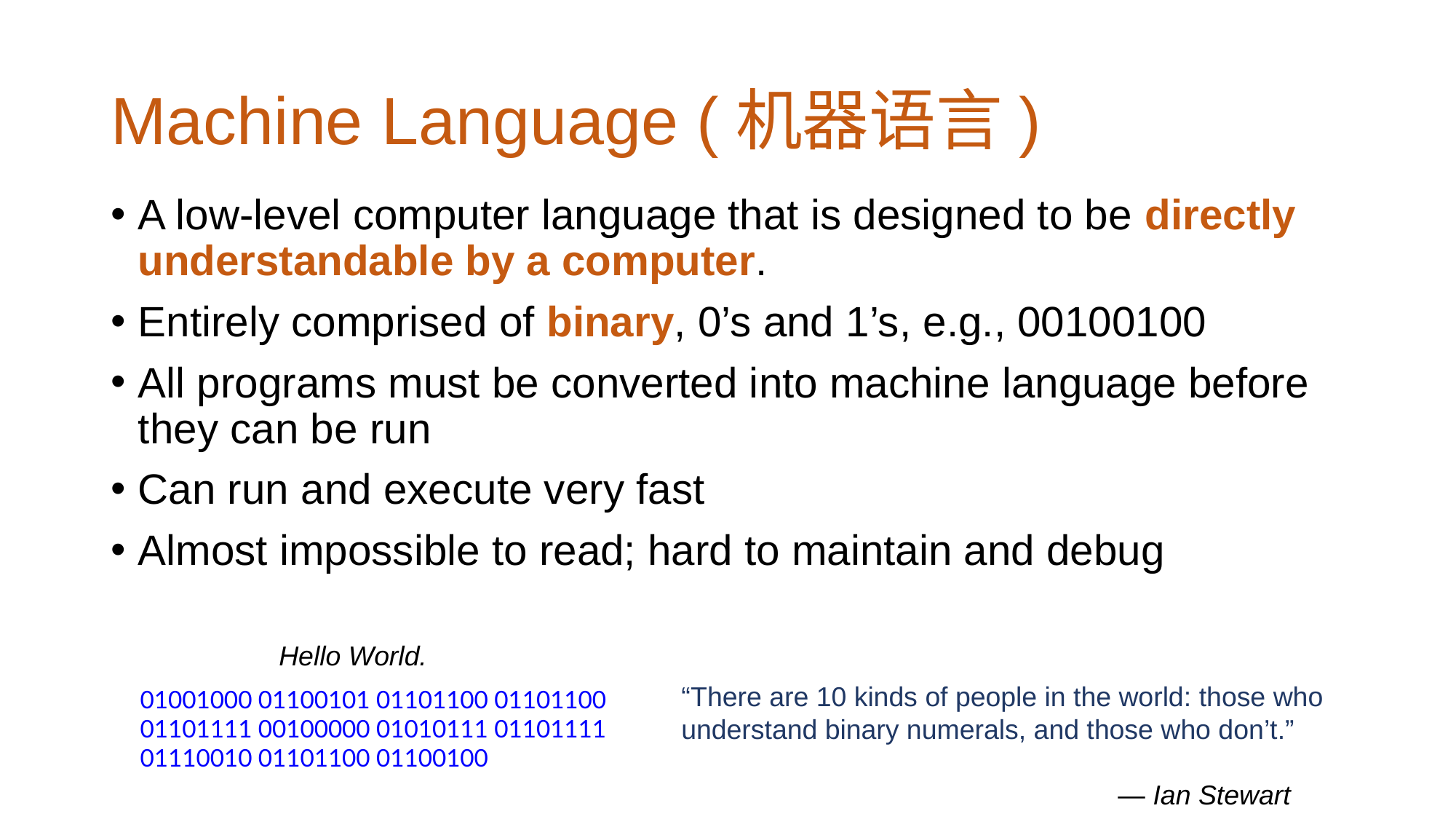

# Machine Language (机器语言)
A low-level computer language that is designed to be directly understandable by a computer.
Entirely comprised of binary, 0’s and 1’s, e.g., 00100100
All programs must be converted into machine language before they can be run
Can run and execute very fast
Almost impossible to read; hard to maintain and debug

Hello World.
“There are 10 kinds of people in the world: those who understand binary numerals, and those who don’t.”

				— Ian Stewart

01001000 01100101 01101100 01101100 01101111 00100000 01010111 01101111 01110010 01101100 01100100